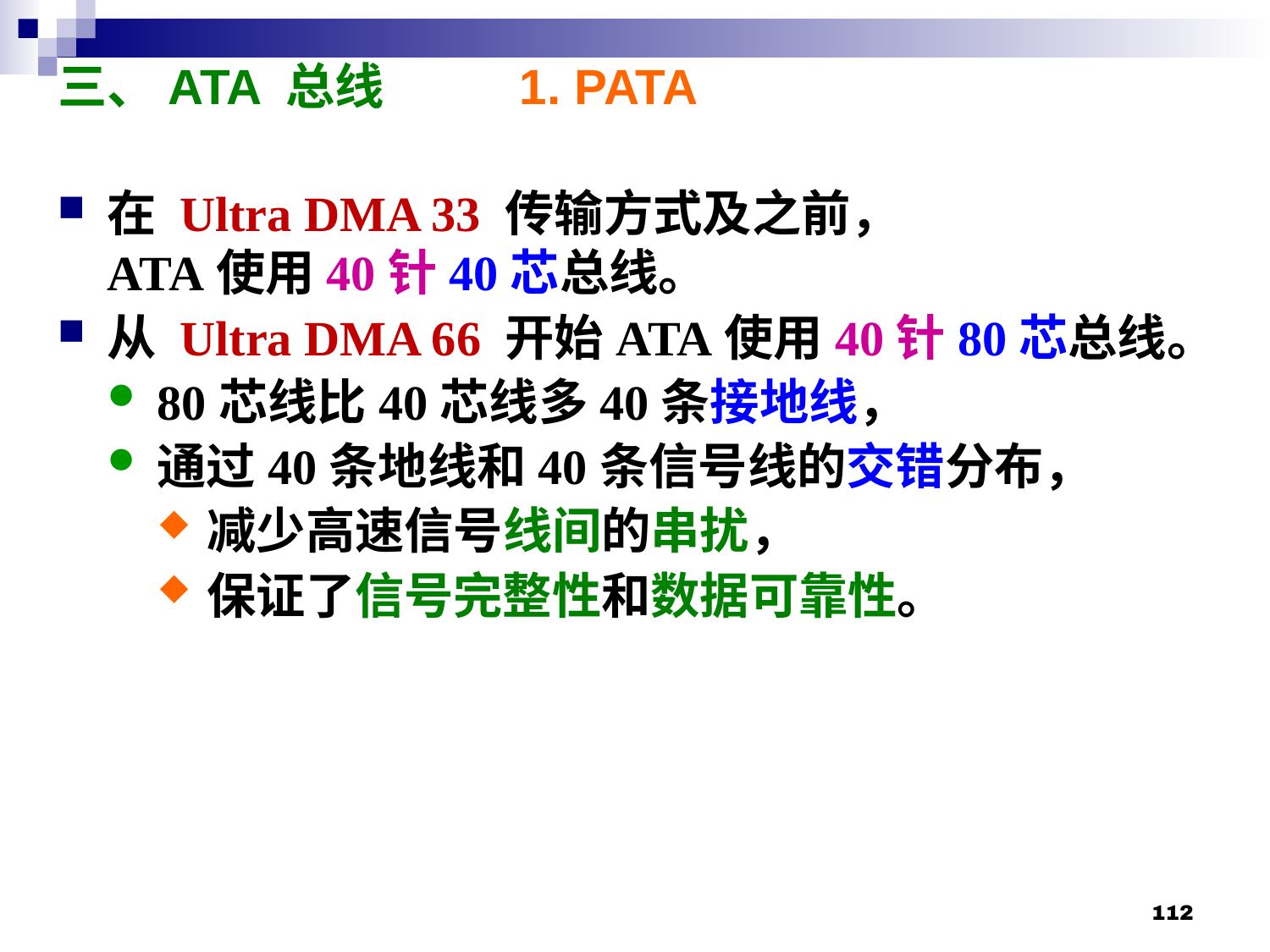

# 三、ATA 总线           1. PATA
在 Ultra DMA 33 传输方式及之前，
ATA使用40针40芯总线。
从 Ultra DMA 66 开始ATA使用40针80芯总线。
80芯线比40芯线多40条接地线，
通过40条地线和40条信号线的交错分布，
减少高速信号线间的串扰，
保证了信号完整性和数据可靠性。
112